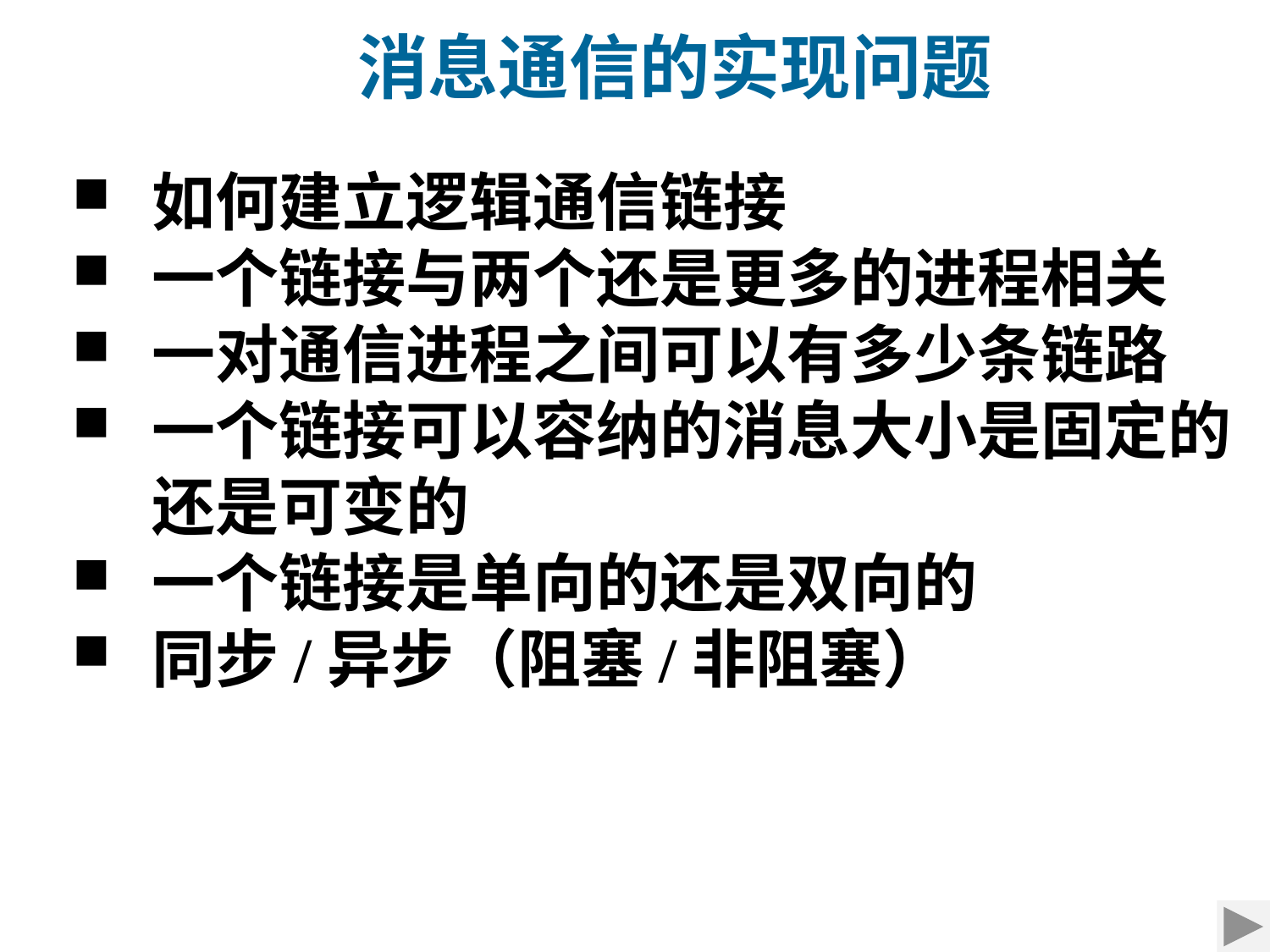

消息通信的实现问题
如何建立逻辑通信链接
一个链接与两个还是更多的进程相关
一对通信进程之间可以有多少条链路
一个链接可以容纳的消息大小是固定的还是可变的
一个链接是单向的还是双向的
同步/异步（阻塞/非阻塞）